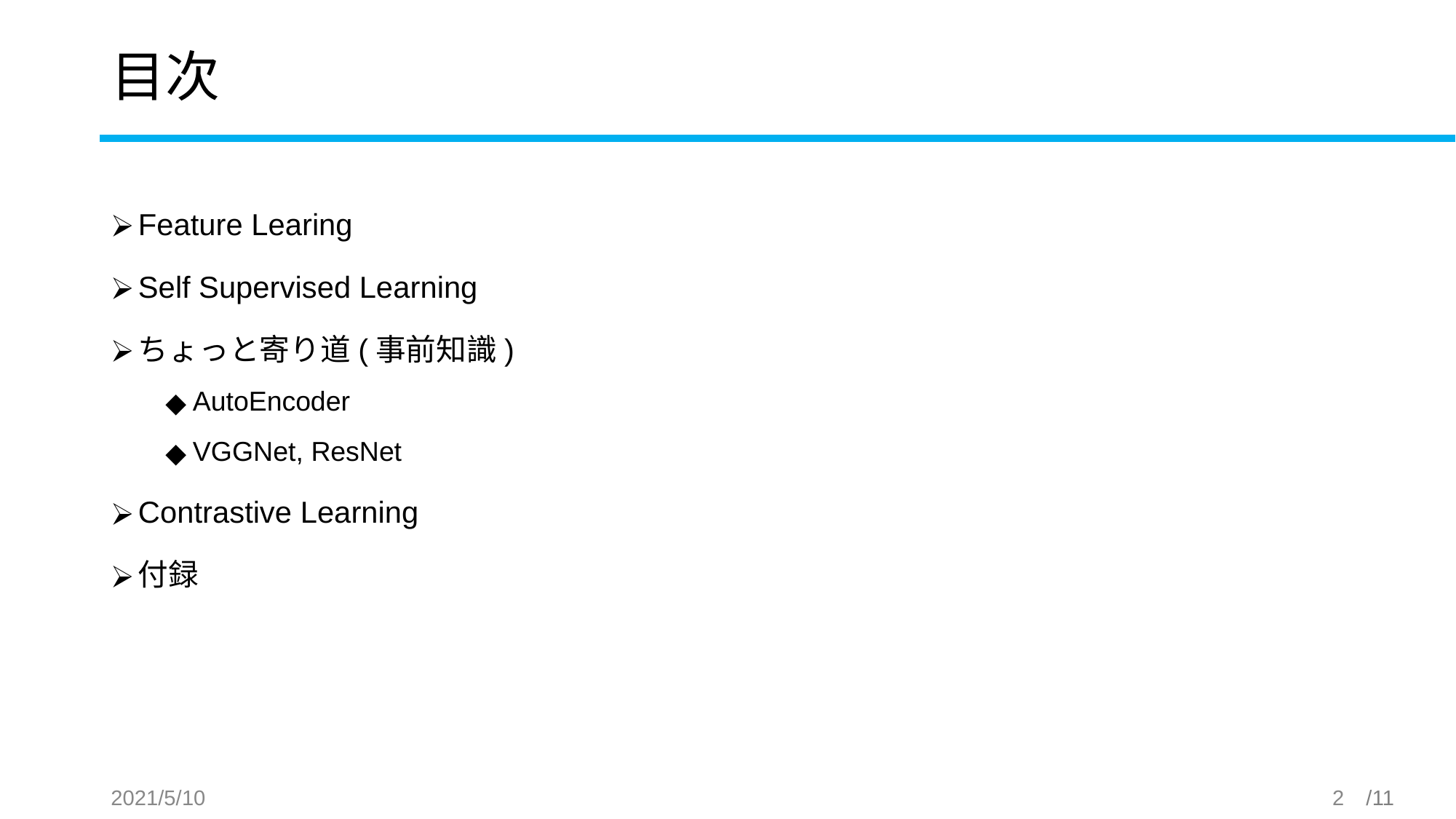

# 目次
Feature Learing
Self Supervised Learning
ちょっと寄り道(事前知識)
AutoEncoder
VGGNet, ResNet
Contrastive Learning
付録
2021/5/10
2